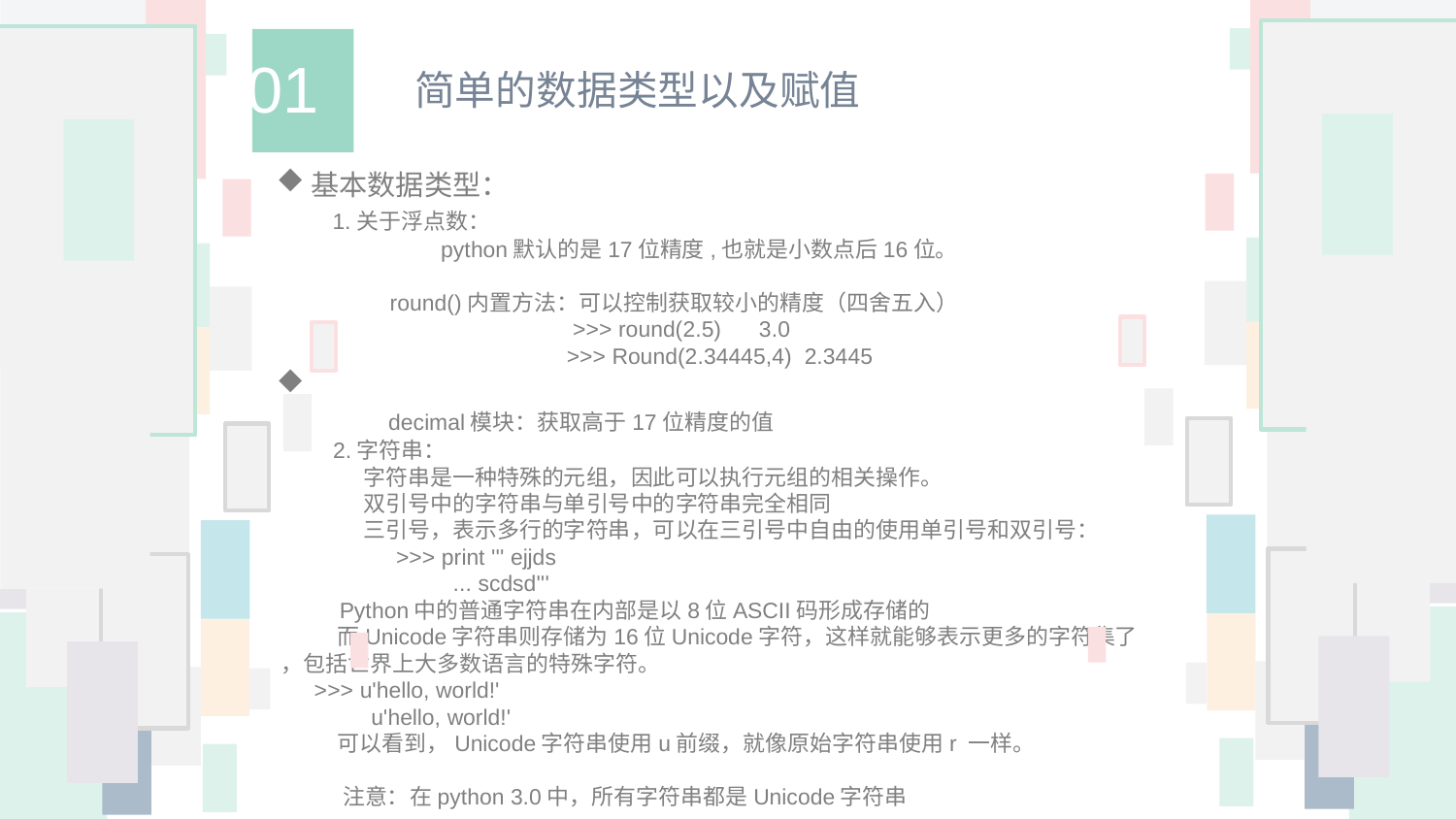

01

简单的数据类型以及赋值

基本数据类型：
       1.关于浮点数：
	   python默认的是17位精度,也就是小数点后16位。

                  round()内置方法：可以控制获取较小的精度（四舍五入）
                                               >>> round(2.5)      3.0
                                              >>> Round(2.34445,4)  2.3445

              decimal模块：获取高于17位精度的值
         2.字符串：
                字符串是一种特殊的元组，因此可以执行元组的相关操作。
                双引号中的字符串与单引号中的字符串完全相同
                三引号，表示多行的字符串，可以在三引号中自由的使用单引号和双引号：
                   >>> print ''' ejjds
                            ... scdsd'''
          Python中的普通字符串在内部是以8位ASCII码形成存储的
           而Unicode字符串则存储为16位Unicode字符，这样就能够表示更多的字符集了 ，包括世界上大多数语言的特殊字符。
      >>> u'hello, world!'
               u'hello, world!'
           可以看到，Unicode字符串使用u前缀，就像原始字符串使用r 一样。

            注意：在python 3.0中，所有字符串都是Unicode字符串